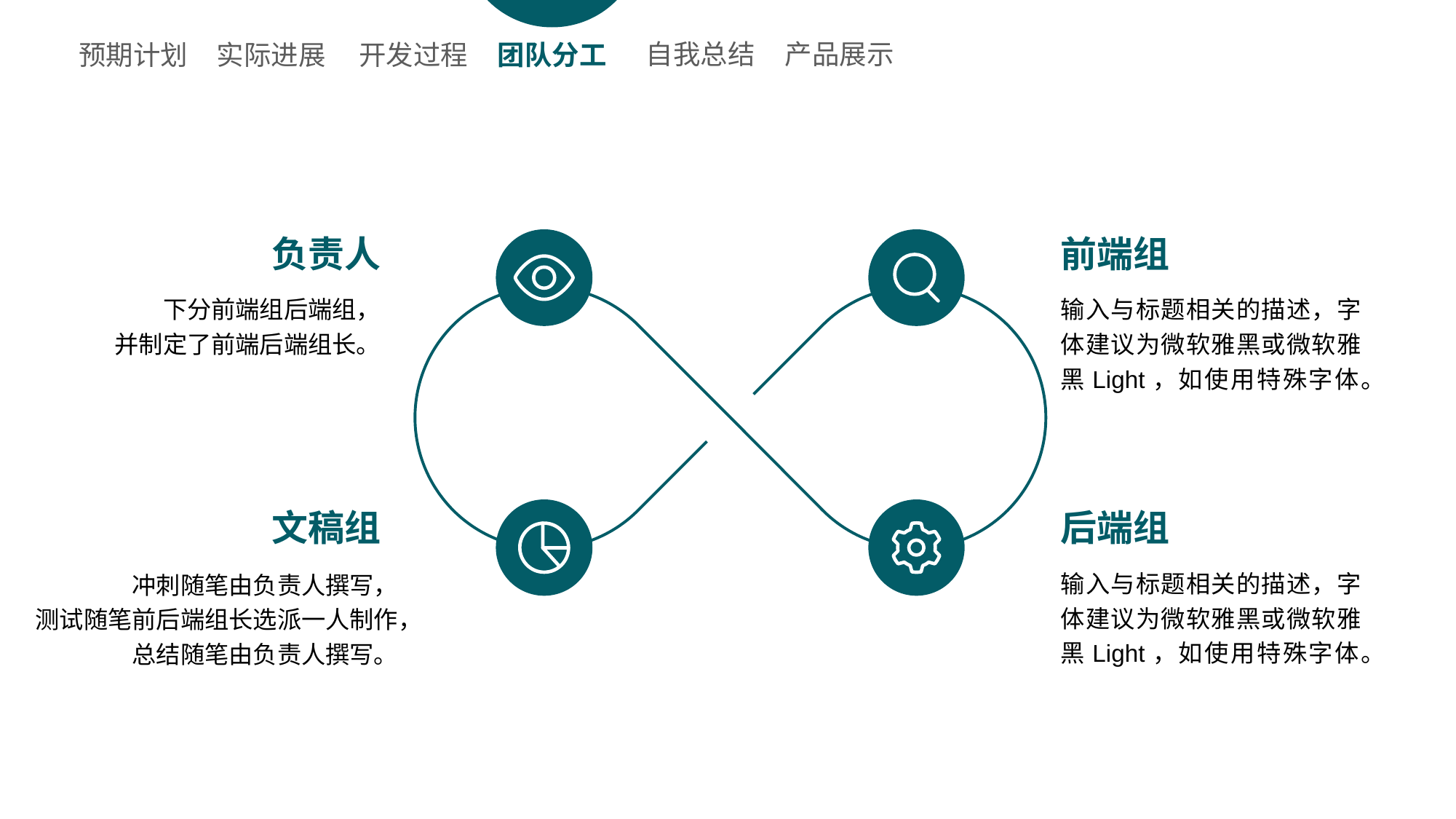

自我总结
产品展示
开发过程
团队分工
预期计划
实际进展
负责人
前端组

下分前端组后端组，
并制定了前端后端组长。
输入与标题相关的描述，字体建议为微软雅黑或微软雅黑Light，如使用特殊字体。

文稿组
后端组

输入与标题相关的描述，字体建议为微软雅黑或微软雅黑Light，如使用特殊字体。
冲刺随笔由负责人撰写，
测试随笔前后端组长选派一人制作，
总结随笔由负责人撰写。